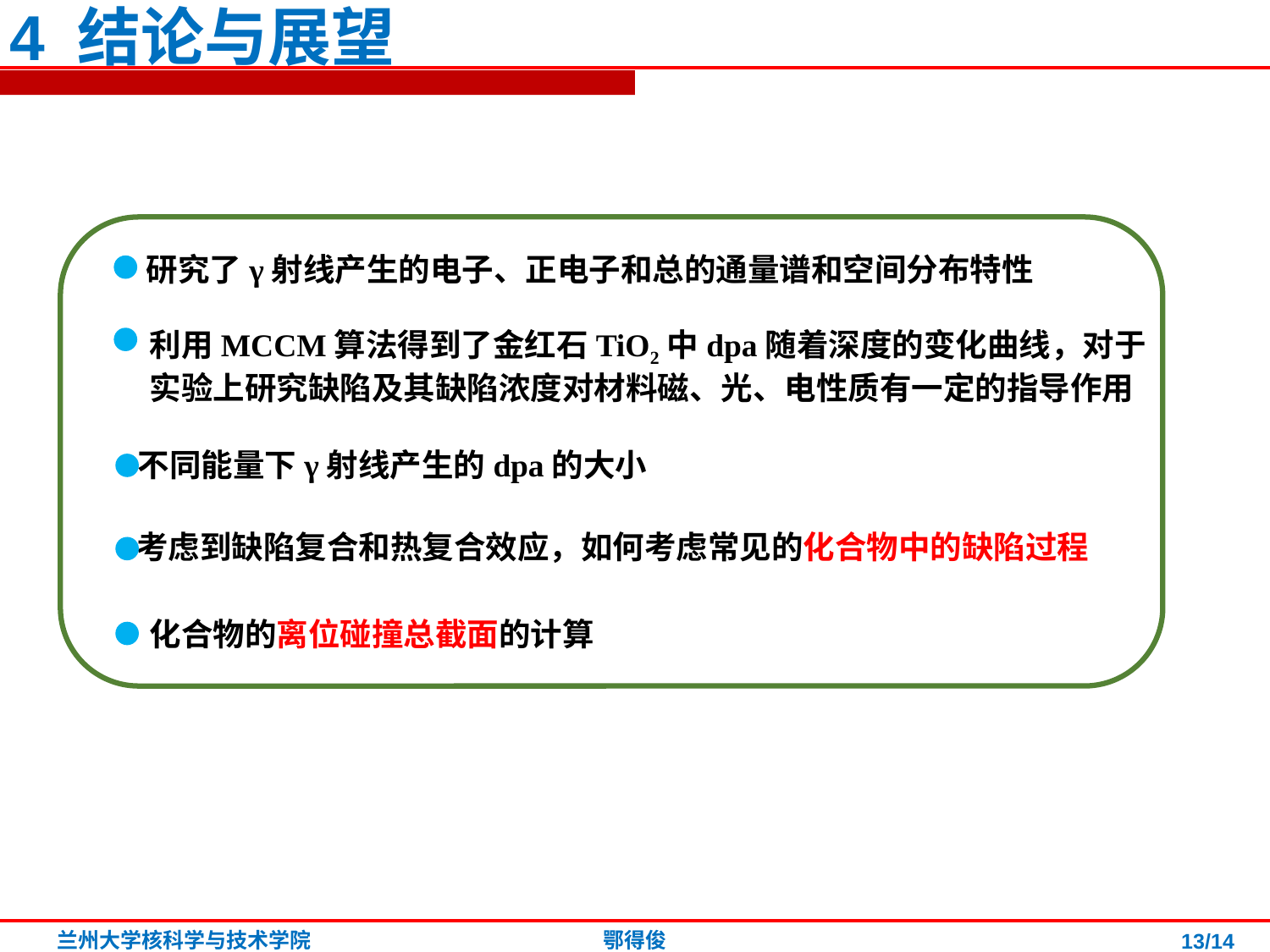

4 结论与展望

研究了γ射线产生的电子、正电子和总的通量谱和空间分布特性

利用MCCM算法得到了金红石TiO2中dpa随着深度的变化曲线，对于实验上研究缺陷及其缺陷浓度对材料磁、光、电性质有一定的指导作用

不同能量下γ射线产生的dpa的大小

考虑到缺陷复合和热复合效应，如何考虑常见的化合物中的缺陷过程

化合物的离位碰撞总截面的计算

鄂得俊
兰州大学核科学与技术学院
13/14